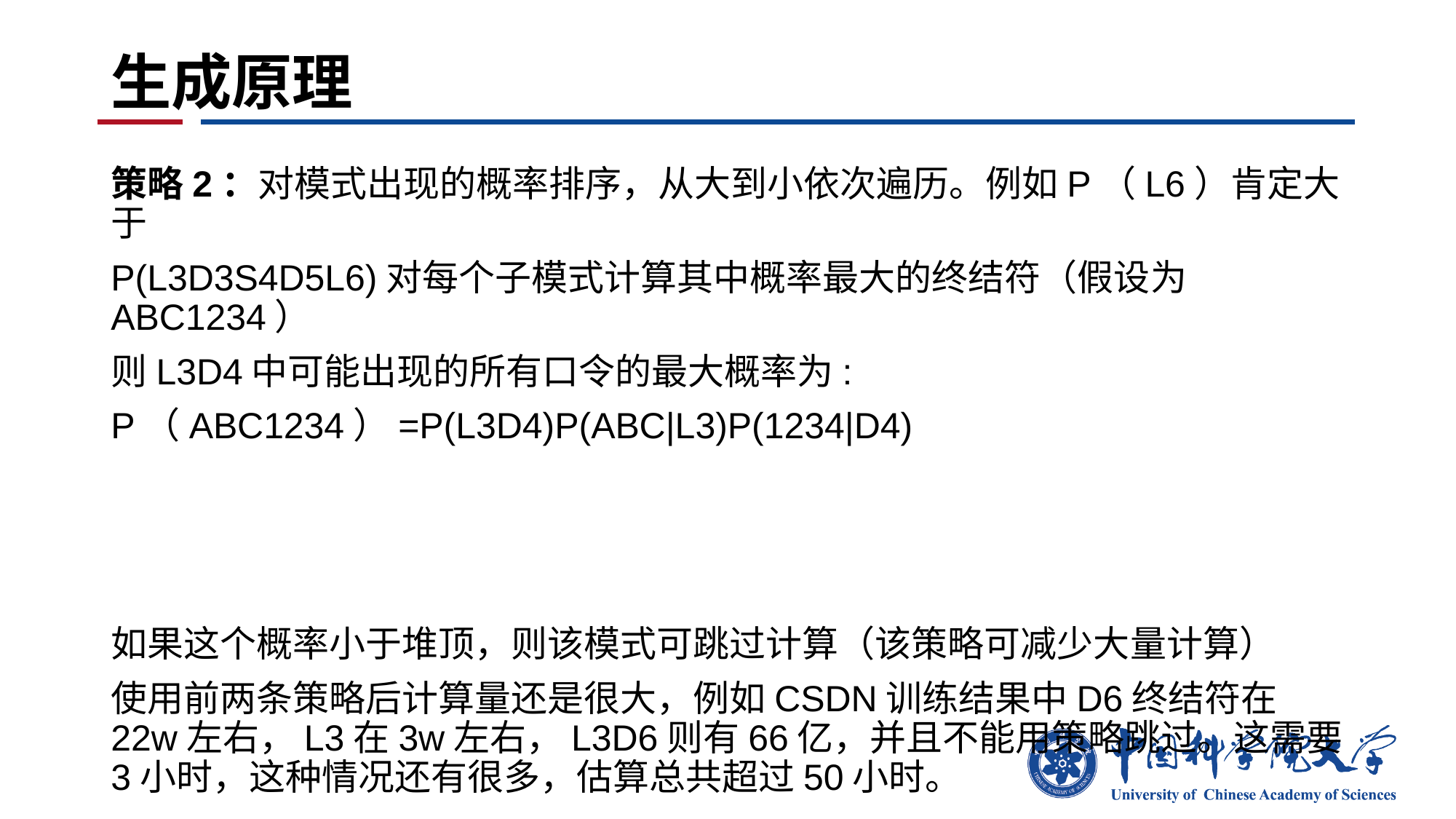

# 生成原理
策略2：对模式出现的概率排序，从大到小依次遍历。例如P（L6）肯定大于
P(L3D3S4D5L6)对每个子模式计算其中概率最大的终结符（假设为ABC1234）
则L3D4中可能出现的所有口令的最大概率为:
P（ABC1234）=P(L3D4)P(ABC|L3)P(1234|D4)

如果这个概率小于堆顶，则该模式可跳过计算（该策略可减少大量计算）
使用前两条策略后计算量还是很大，例如CSDN训练结果中D6终结符在22w左右，L3在3w左右，L3D6则有66亿，并且不能用策略跳过。这需要3小时，这种情况还有很多，估算总共超过50小时。